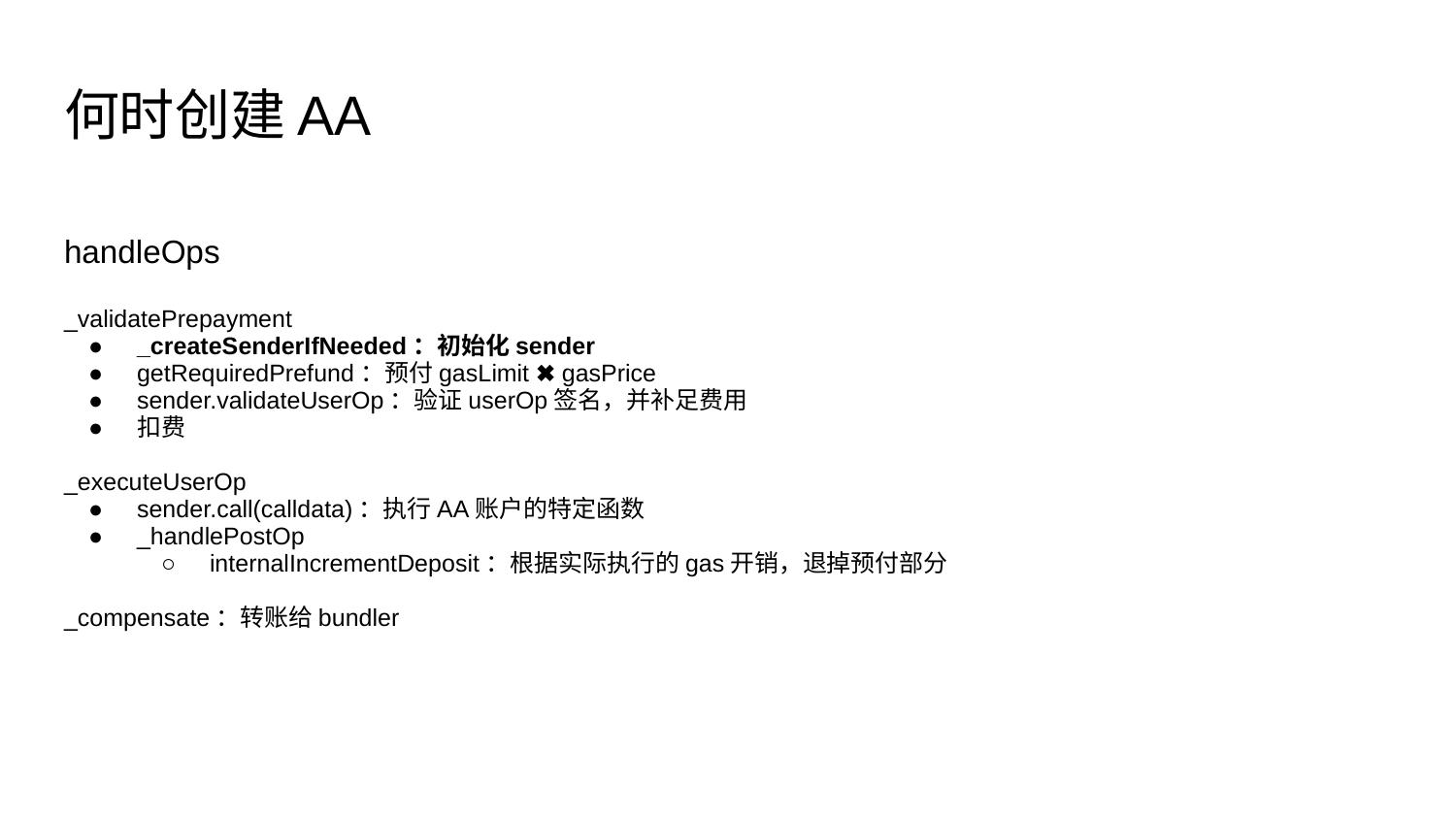

# 何时创建AA

handleOps

_validatePrepayment
_createSenderIfNeeded：初始化sender
getRequiredPrefund：预付gasLimit ✖️ gasPrice
sender.validateUserOp：验证userOp签名，并补足费用
扣费

_executeUserOp
sender.call(calldata)：执行AA账户的特定函数
_handlePostOp
internalIncrementDeposit：根据实际执行的gas开销，退掉预付部分

_compensate：转账给bundler